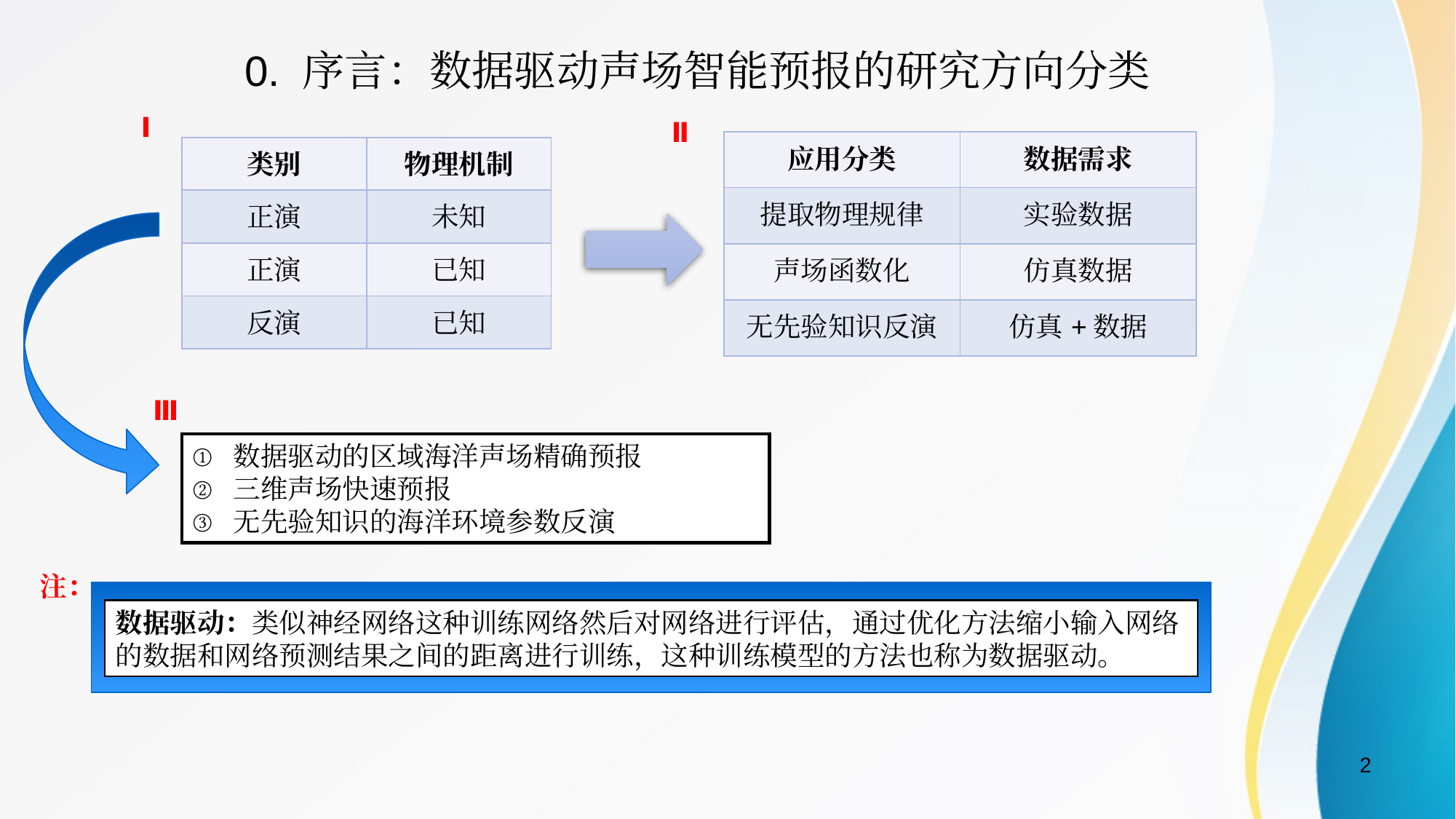

0. 序言：数据驱动声场智能预报的研究方向分类
Ⅰ
Ⅱ
| 应用分类 | 数据需求 |
| --- | --- |
| 提取物理规律 | 实验数据 |
| 声场函数化 | 仿真数据 |
| 无先验知识反演 | 仿真+数据 |
| 类别 | 物理机制 |
| --- | --- |
| 正演 | 未知 |
| 正演 | 已知 |
| 反演 | 已知 |

Ⅲ
数据驱动的区域海洋声场精确预报
三维声场快速预报
无先验知识的海洋环境参数反演
注：

数据驱动：类似神经网络这种训练网络然后对网络进行评估，通过优化方法缩小输入网络的数据和网络预测结果之间的距离进行训练，这种训练模型的方法也称为数据驱动。
2